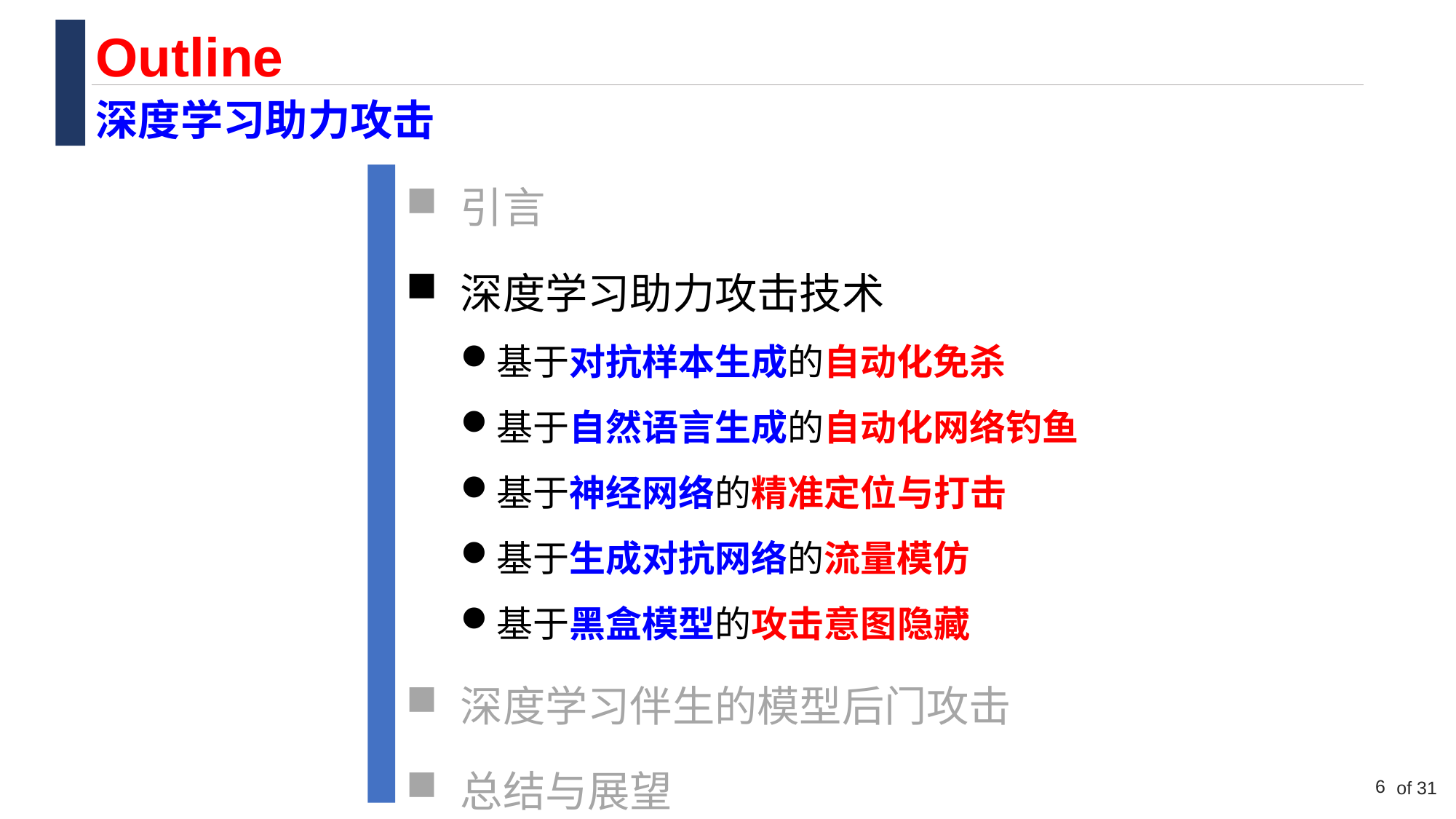

Outline
深度学习助力攻击
引言
深度学习助力攻击技术
基于对抗样本生成的自动化免杀
基于自然语言生成的自动化网络钓鱼
基于神经网络的精准定位与打击
基于生成对抗网络的流量模仿
基于黑盒模型的攻击意图隐藏
深度学习伴生的模型后门攻击
总结与展望

6